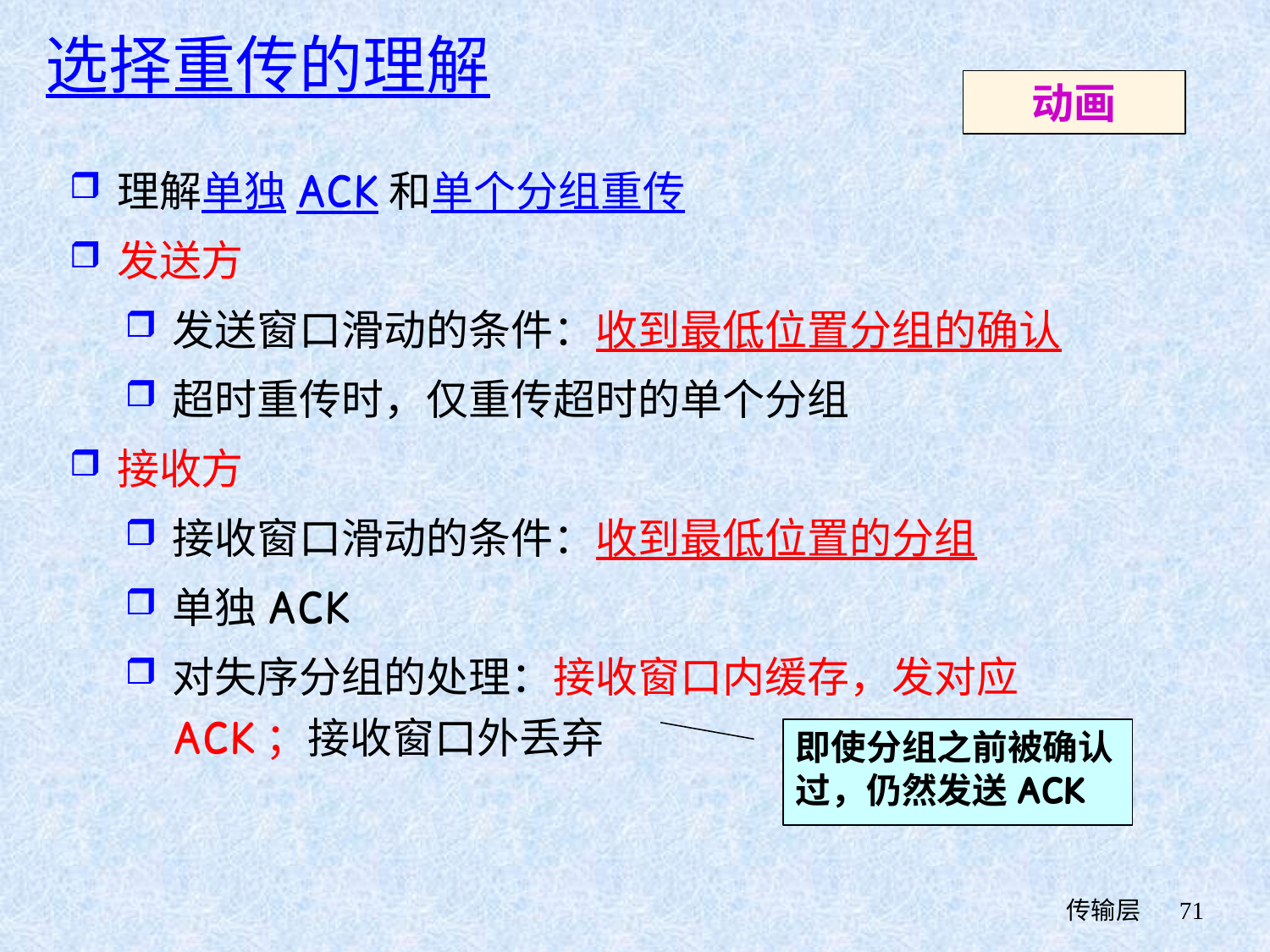

选择重传的理解
动画
理解单独ACK和单个分组重传
发送方
发送窗口滑动的条件：收到最低位置分组的确认
超时重传时，仅重传超时的单个分组
接收方
接收窗口滑动的条件：收到最低位置的分组
单独ACK
对失序分组的处理：接收窗口内缓存，发对应ACK；接收窗口外丢弃
即使分组之前被确认过，仍然发送ACK
 传输层
71